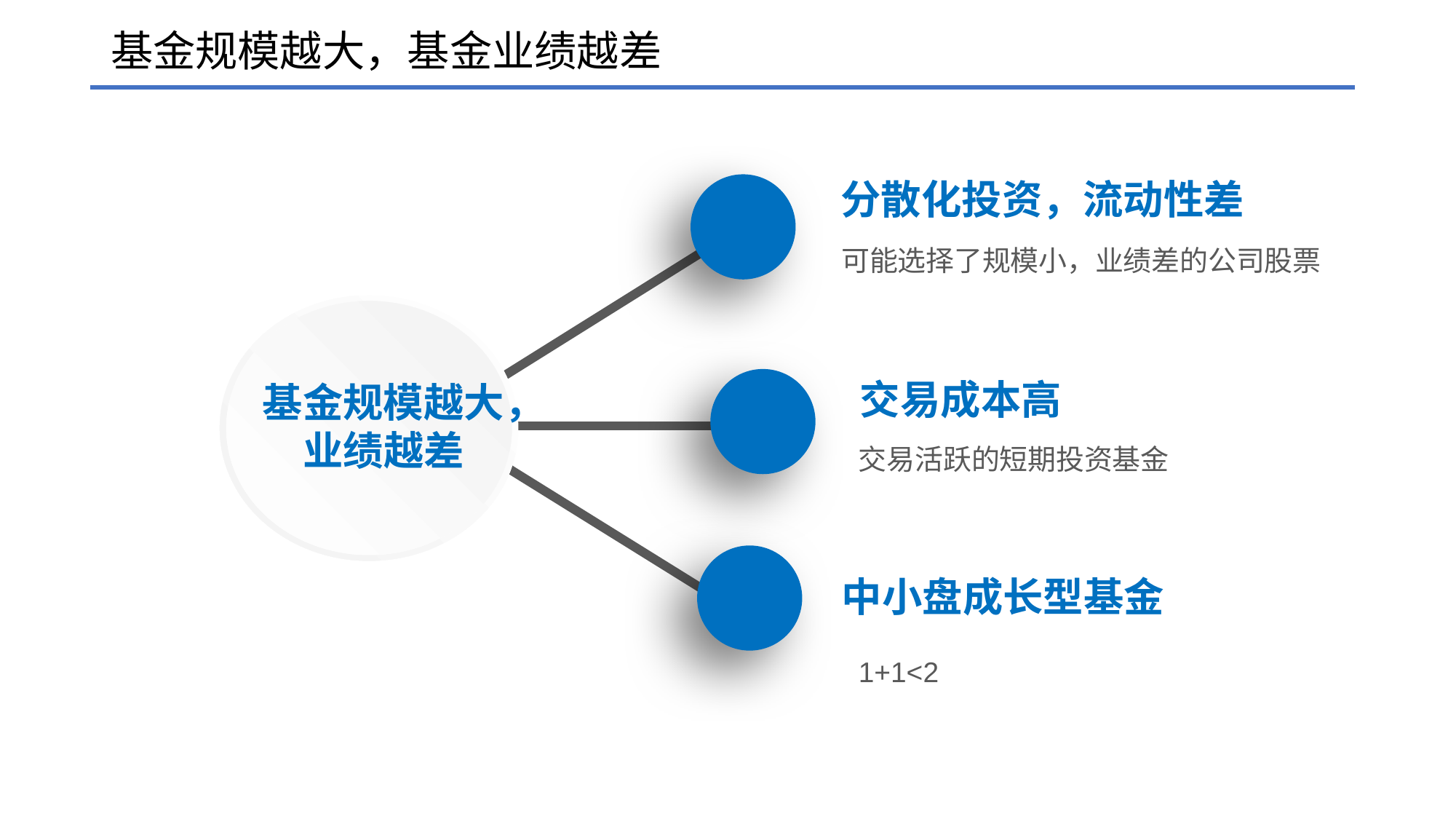

基金规模越大，基金业绩越差
分散化投资，流动性差

可能选择了规模小，业绩差的公司股票

基金规模越大，业绩越差

交易成本高
交易活跃的短期投资基金

中小盘成长型基金
1+1<2